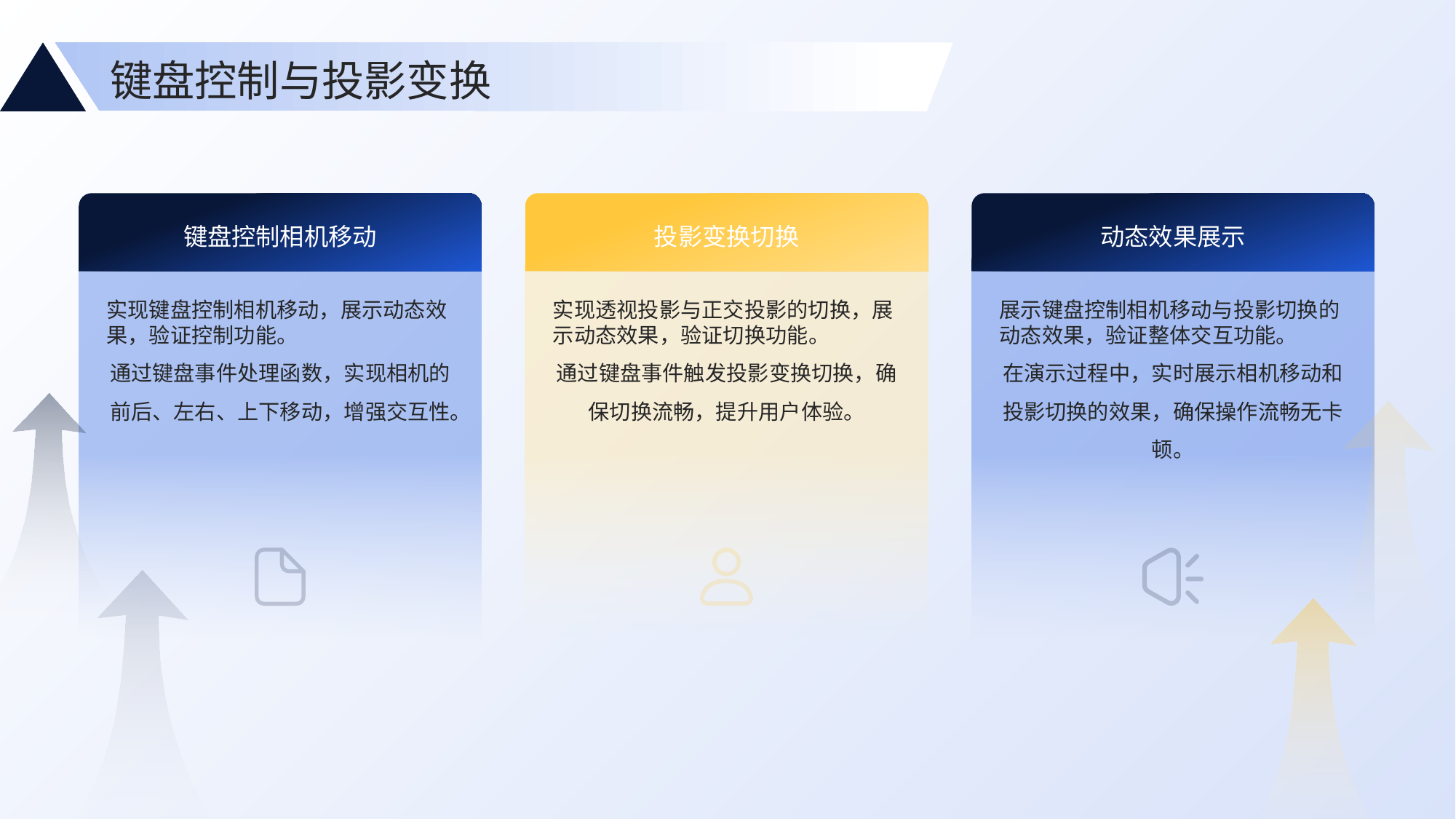

键盘控制与投影变换
键盘控制相机移动
投影变换切换
动态效果展示

实现键盘控制相机移动，展示动态效果，验证控制功能。
通过键盘事件处理函数，实现相机的前后、左右、上下移动，增强交互性。
实现透视投影与正交投影的切换，展示动态效果，验证切换功能。
通过键盘事件触发投影变换切换，确保切换流畅，提升用户体验。
展示键盘控制相机移动与投影切换的动态效果，验证整体交互功能。
在演示过程中，实时展示相机移动和投影切换的效果，确保操作流畅无卡顿。